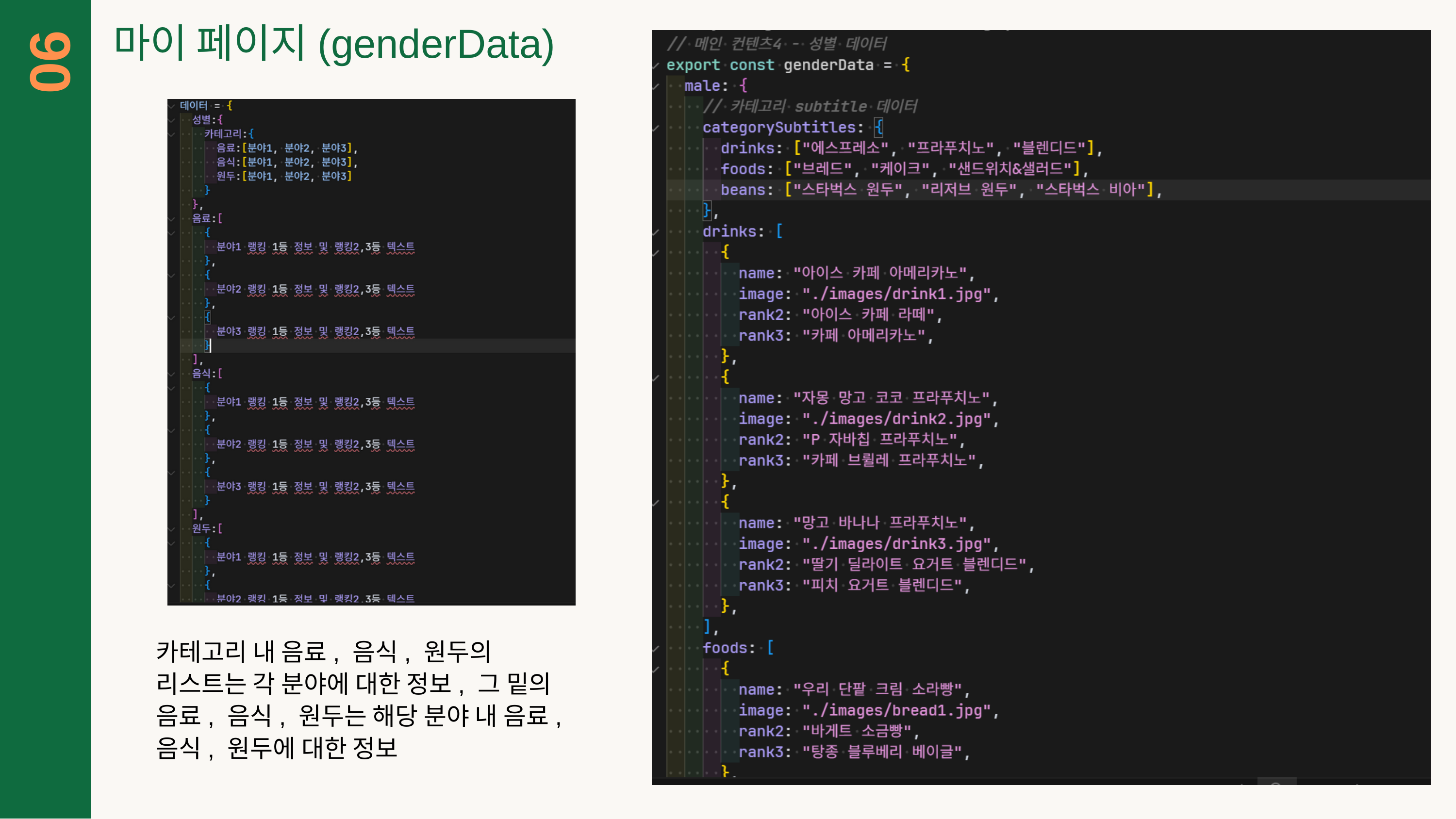

ㅇㅁㄴㅇㅁㄴㅇㅁㄴㅇ
마이 페이지(genderData)

06

카테고리 내 음료, 음식, 원두의  리스트는 각 분야에 대한 정보, 그 밑의 음료, 음식, 원두는 해당 분야 내 음료, 음식, 원두에 대한 정보